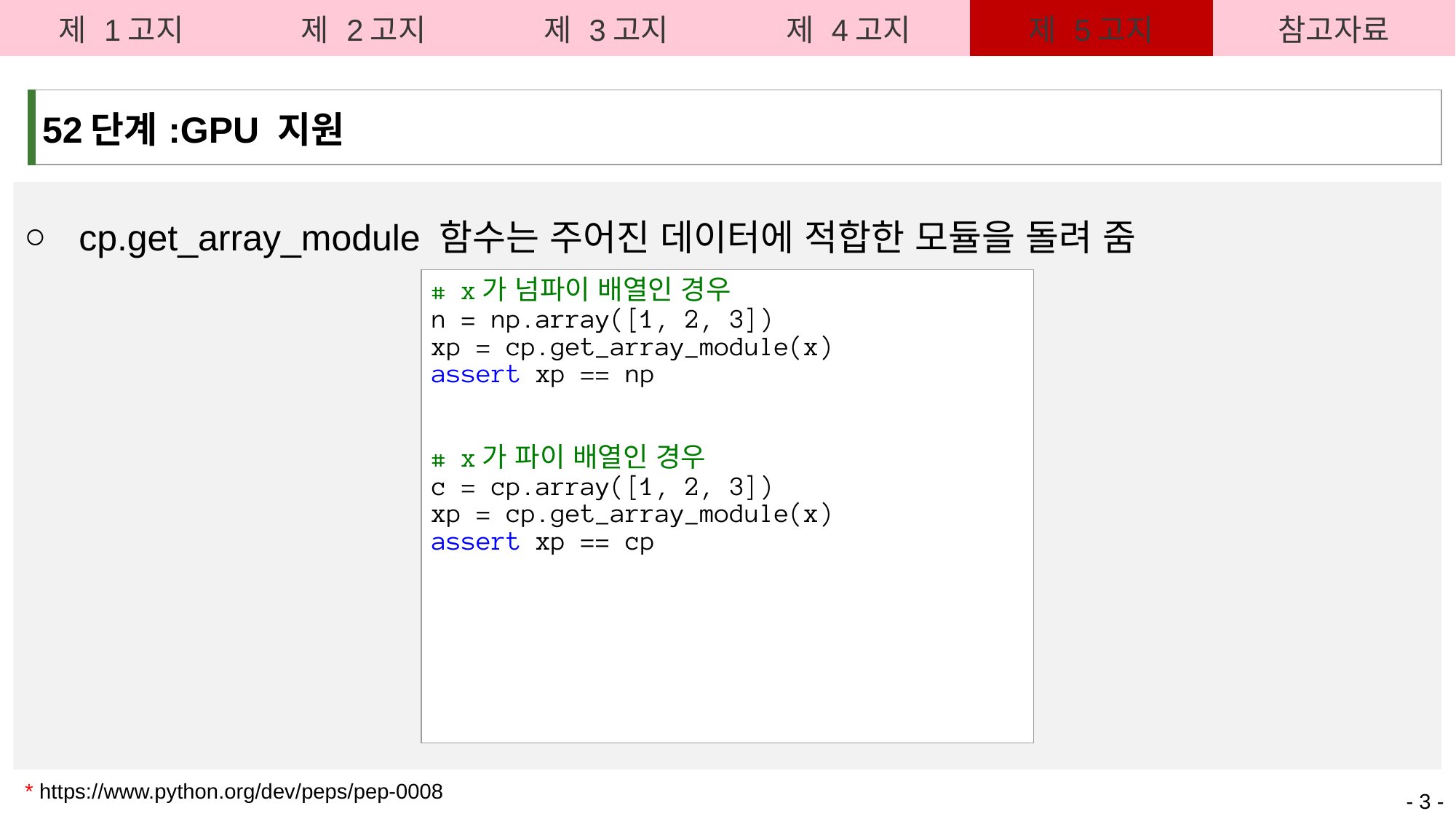

| 제 1고지 | 제 2고지 | 제 3고지 | 제 4고지 | 제 5고지 | 참고자료 |
| --- | --- | --- | --- | --- | --- |
| 52단계:GPU 지원 |
| --- |
cp.get_array_module 함수는 주어진 데이터에 적합한 모듈을 돌려 줌

| # x가 넘파이 배열인 경우 n = np.array([1, 2, 3]) xp = cp.get\_array\_module(x) assert xp == np # x가 파이 배열인 경우 c = cp.array([1, 2, 3]) xp = cp.get\_array\_module(x) assert xp == cp |
| --- |
* https://www.python.org/dev/peps/pep-0008
- 3 -